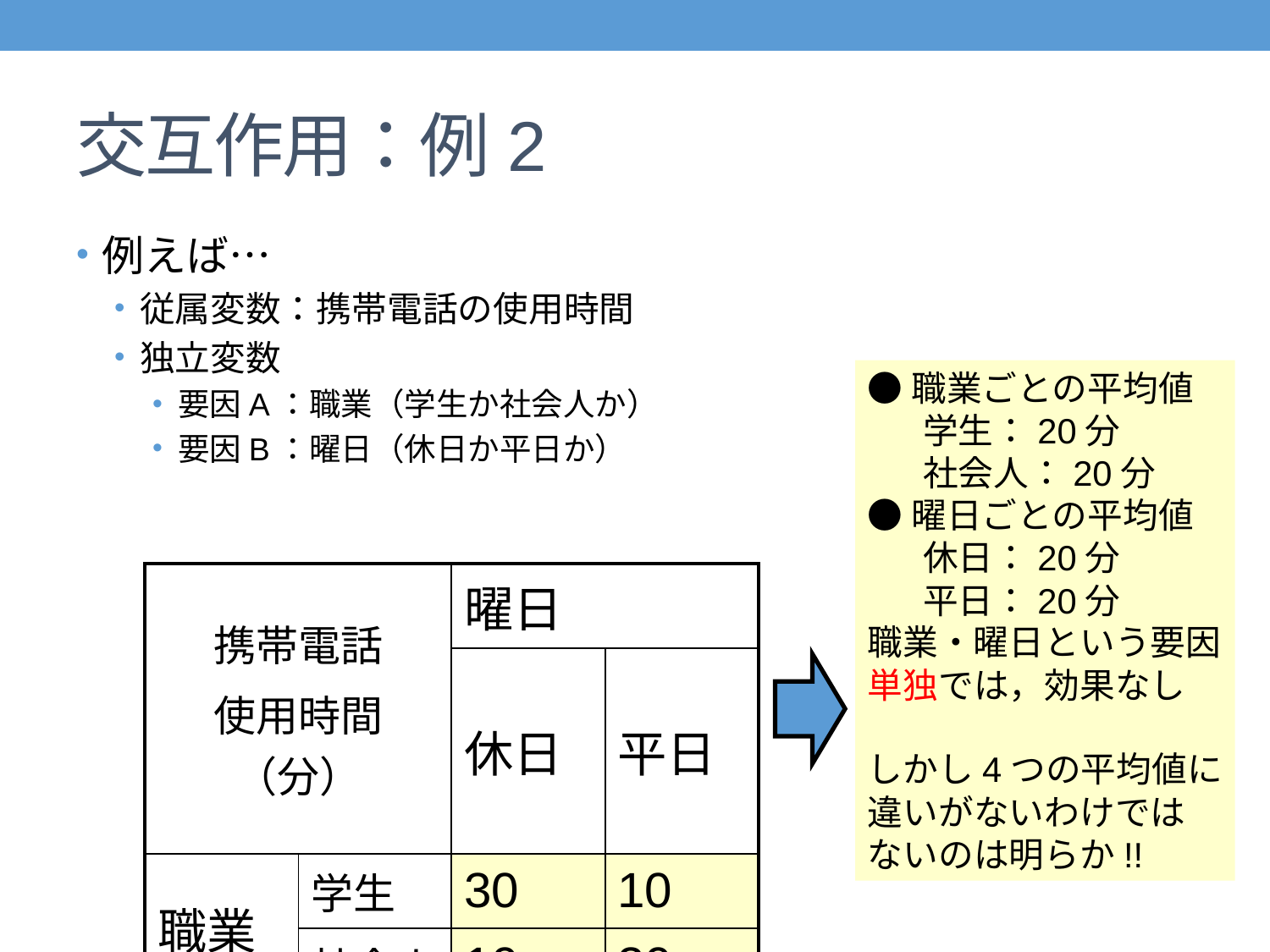

# 交互作用：例2
例えば…
従属変数：携帯電話の使用時間
独立変数
要因A：職業（学生か社会人か）
要因B：曜日（休日か平日か）
●職業ごとの平均値
      学生：20分
      社会人：20分
●曜日ごとの平均値
      休日：20分
      平日：20分
職業・曜日という要因
単独では，効果なし

しかし4つの平均値に
違いがないわけでは
ないのは明らか!!
| 携帯電話 使用時間（分） |  | 曜日 |  |
| --- | --- | --- | --- |
|  |  | 休日 | 平日 |
| 職業 | 学生 | 30 | 10 |
|  | 社会人 | 10 | 30 |